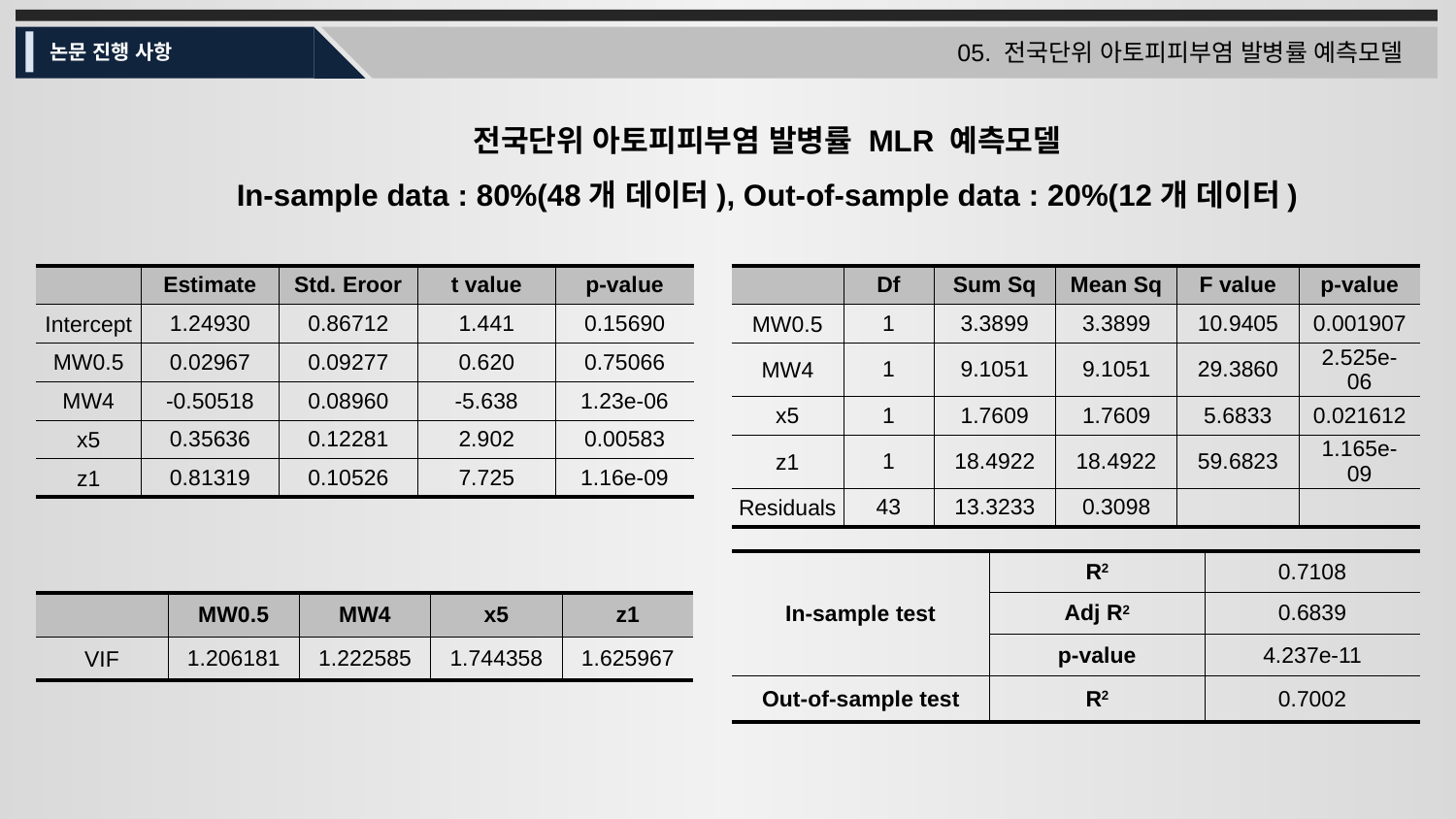

05. 전국단위 아토피피부염 발병률 예측모델

논문 진행 사항
전국단위 아토피피부염 발병률 MLR 예측모델
In-sample data : 80%(48개 데이터), Out-of-sample data : 20%(12개 데이터)
|  | Estimate | Std. Eroor | t value | p-value |
| --- | --- | --- | --- | --- |
| Intercept | 1.24930 | 0.86712 | 1.441 | 0.15690 |
| MW0.5 | 0.02967 | 0.09277 | 0.620 | 0.75066 |
| MW4 | -0.50518 | 0.08960 | -5.638 | 1.23e-06 |
| x5 | 0.35636 | 0.12281 | 2.902 | 0.00583 |
| z1 | 0.81319 | 0.10526 | 7.725 | 1.16e-09 |
|  | Df | Sum Sq | Mean Sq | F value | p-value |
| --- | --- | --- | --- | --- | --- |
| MW0.5 | 1 | 3.3899 | 3.3899 | 10.9405 | 0.001907 |
| MW4 | 1 | 9.1051 | 9.1051 | 29.3860 | 2.525e-06 |
| x5 | 1 | 1.7609 | 1.7609 | 5.6833 | 0.021612 |
| z1 | 1 | 18.4922 | 18.4922 | 59.6823 | 1.165e-09 |
| Residuals | 43 | 13.3233 | 0.3098 |  |  |
| In-sample test | R2 | 0.7108 |
| --- | --- | --- |
|  | Adj R2 | 0.6839 |
|  | p-value | 4.237e-11 |
| Out-of-sample test | R2 | 0.7002 |
|  | MW0.5 | MW4 | x5 | z1 |
| --- | --- | --- | --- | --- |
| VIF | 1.206181 | 1.222585 | 1.744358 | 1.625967 |